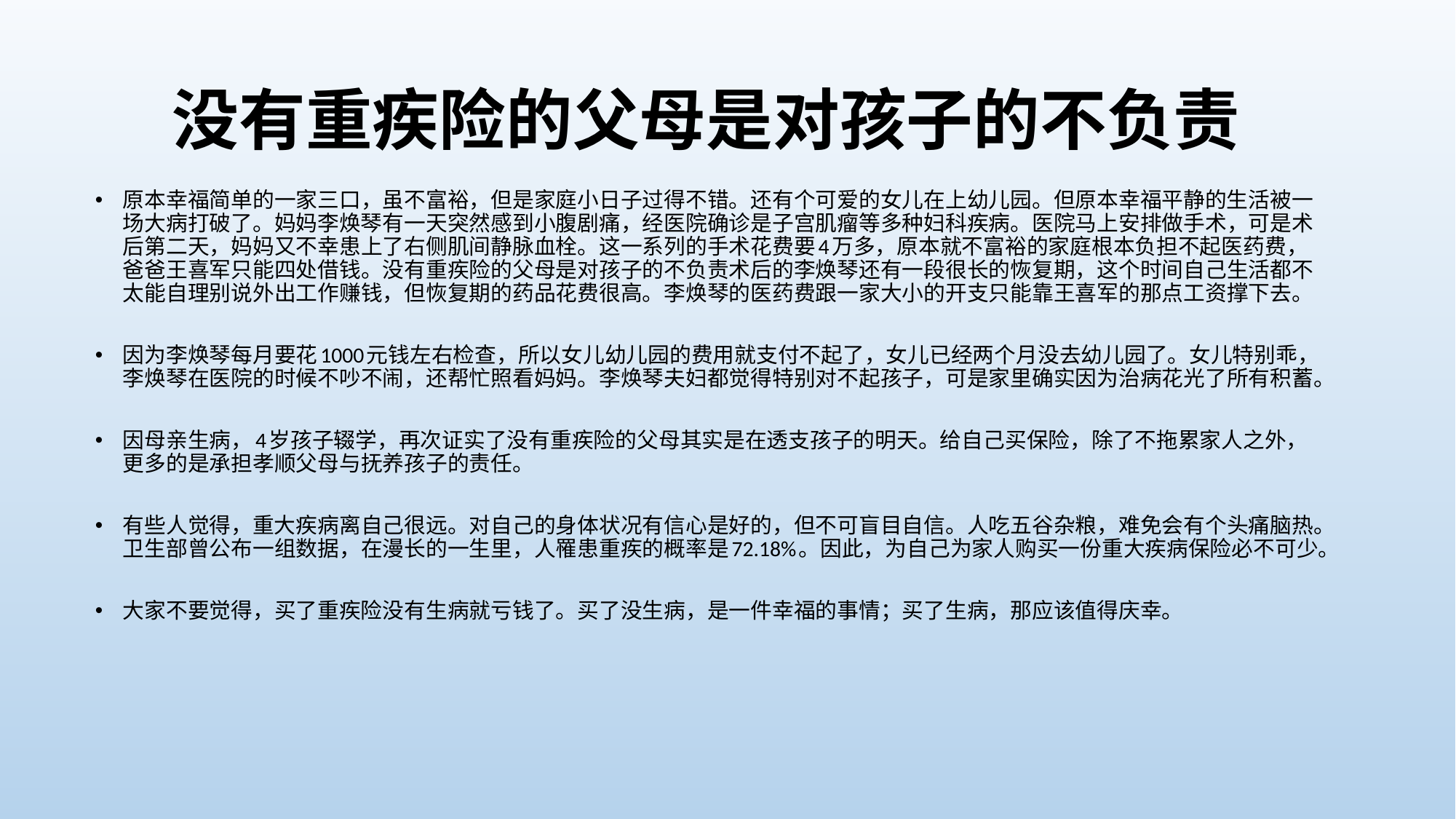

# 没有重疾险的父母是对孩子的不负责
原本幸福简单的一家三口，虽不富裕，但是家庭小日子过得不错。还有个可爱的女儿在上幼儿园。但原本幸福平静的生活被一场大病打破了。妈妈李焕琴有一天突然感到小腹剧痛，经医院确诊是子宫肌瘤等多种妇科疾病。医院马上安排做手术，可是术后第二天，妈妈又不幸患上了右侧肌间静脉血栓。这一系列的手术花费要4万多，原本就不富裕的家庭根本负担不起医药费，爸爸王喜军只能四处借钱。没有重疾险的父母是对孩子的不负责术后的李焕琴还有一段很长的恢复期，这个时间自己生活都不太能自理别说外出工作赚钱，但恢复期的药品花费很高。李焕琴的医药费跟一家大小的开支只能靠王喜军的那点工资撑下去。

因为李焕琴每月要花1000元钱左右检查，所以女儿幼儿园的费用就支付不起了，女儿已经两个月没去幼儿园了。女儿特别乖，李焕琴在医院的时候不吵不闹，还帮忙照看妈妈。李焕琴夫妇都觉得特别对不起孩子，可是家里确实因为治病花光了所有积蓄。

因母亲生病，4岁孩子辍学，再次证实了没有重疾险的父母其实是在透支孩子的明天。给自己买保险，除了不拖累家人之外，更多的是承担孝顺父母与抚养孩子的责任。

有些人觉得，重大疾病离自己很远。对自己的身体状况有信心是好的，但不可盲目自信。人吃五谷杂粮，难免会有个头痛脑热。卫生部曾公布一组数据，在漫长的一生里，人罹患重疾的概率是72.18%。因此，为自己为家人购买一份重大疾病保险必不可少。

大家不要觉得，买了重疾险没有生病就亏钱了。买了没生病，是一件幸福的事情；买了生病，那应该值得庆幸。